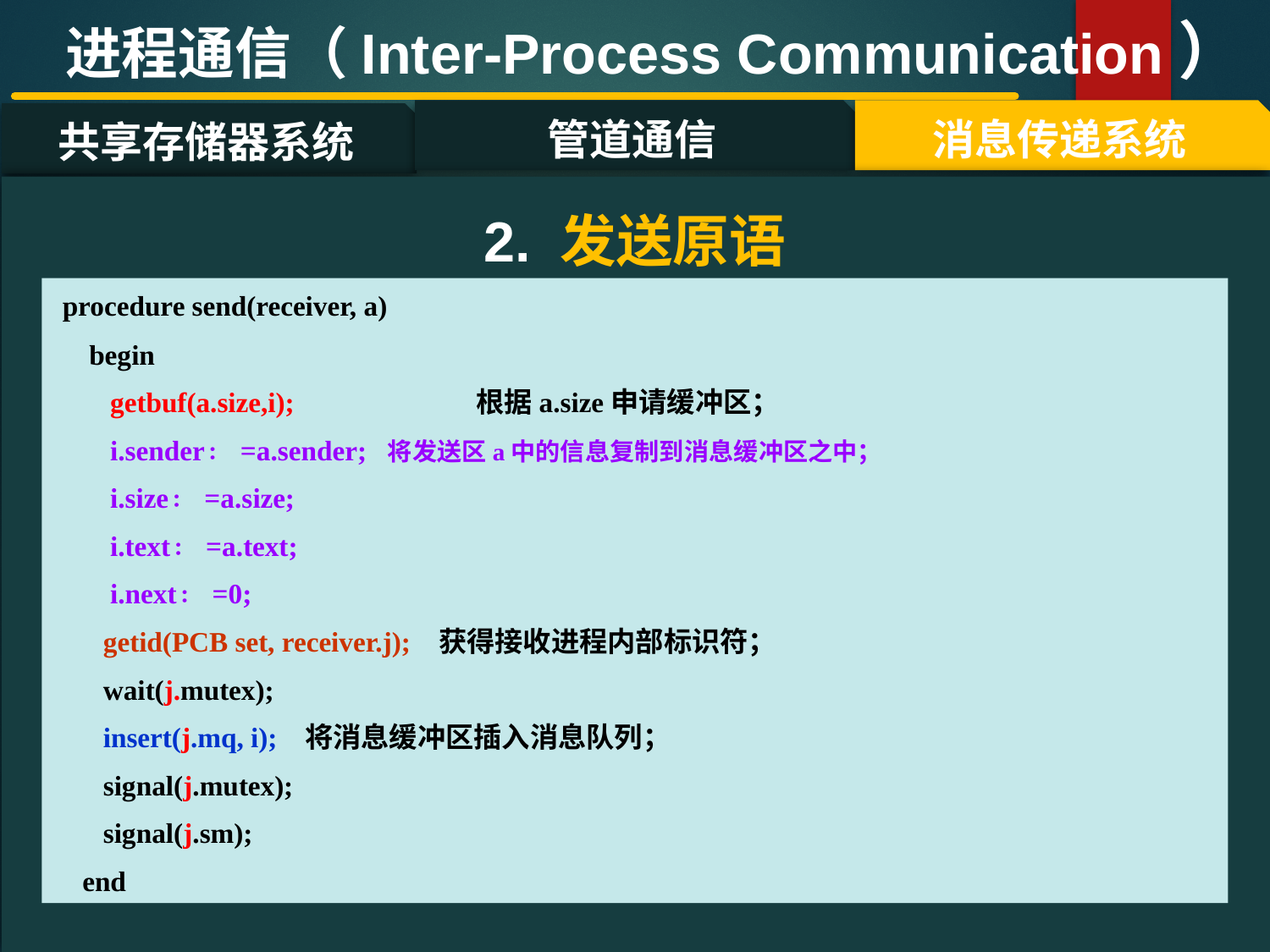

进程通信（Inter-Process Communication）
管道通信
消息传递系统
共享存储器系统
#
2. 发送原语
 procedure send(receiver, a)
     begin
        getbuf(a.size,i);                         根据a.size申请缓冲区；
        i.sender∶   =a.sender;  将发送区a中的信息复制到消息缓冲区之中；
        i.size∶   =a.size;
        i.text∶   =a.text;
        i.next∶   =0;
       getid(PCB set, receiver.j);   获得接收进程内部标识符；
       wait(j.mutex);
       insert(j.mq, i);   将消息缓冲区插入消息队列；
       signal(j.mutex);
       signal(j.sm);
    end